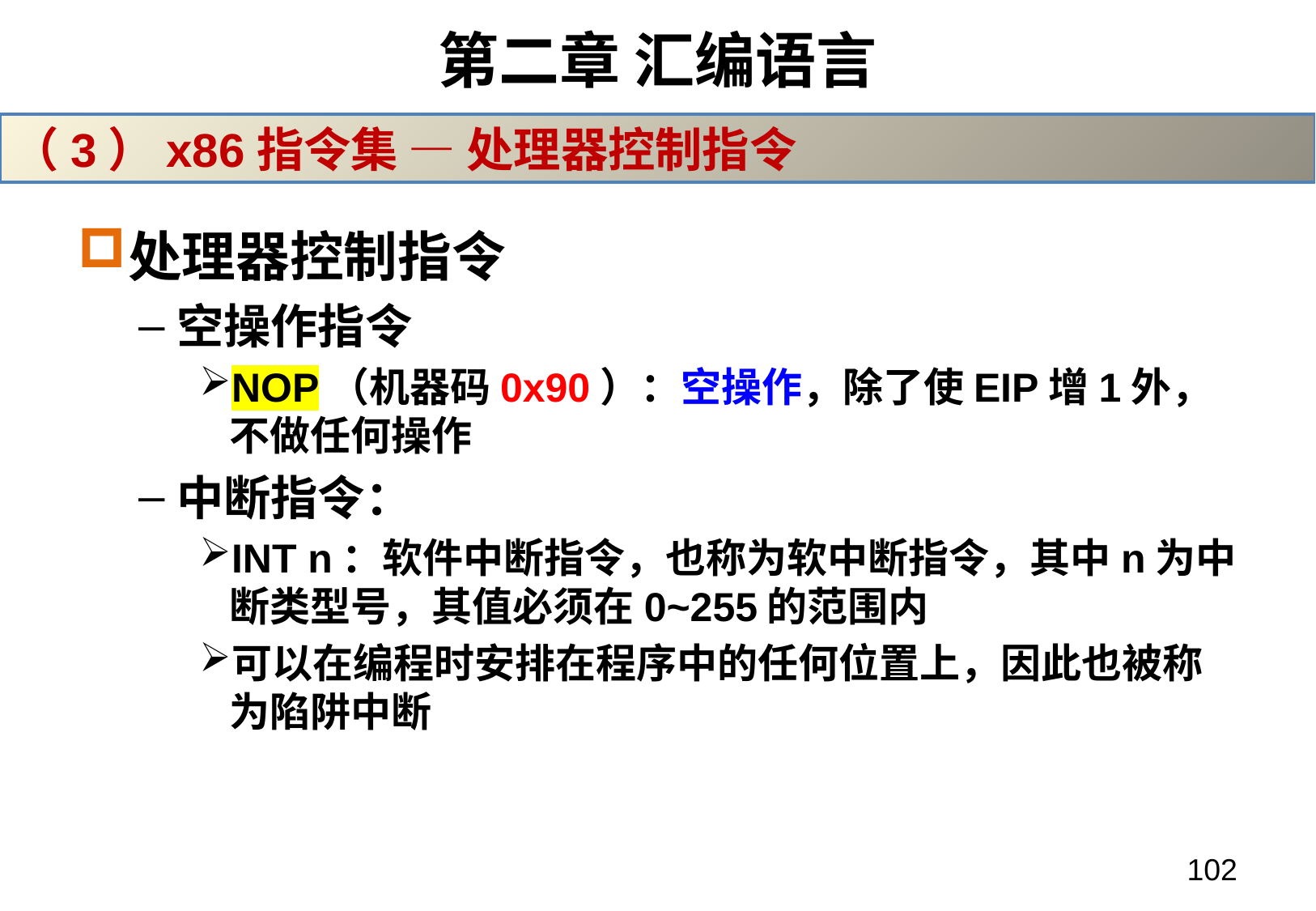

# 第二章 汇编语言
（3）x86指令集 — 处理器控制指令
处理器控制指令
空操作指令
NOP（机器码0x90）：空操作，除了使EIP增1外，不做任何操作
中断指令：
INT n：软件中断指令，也称为软中断指令，其中n为中断类型号，其值必须在0~255的范围内
可以在编程时安排在程序中的任何位置上，因此也被称为陷阱中断
102